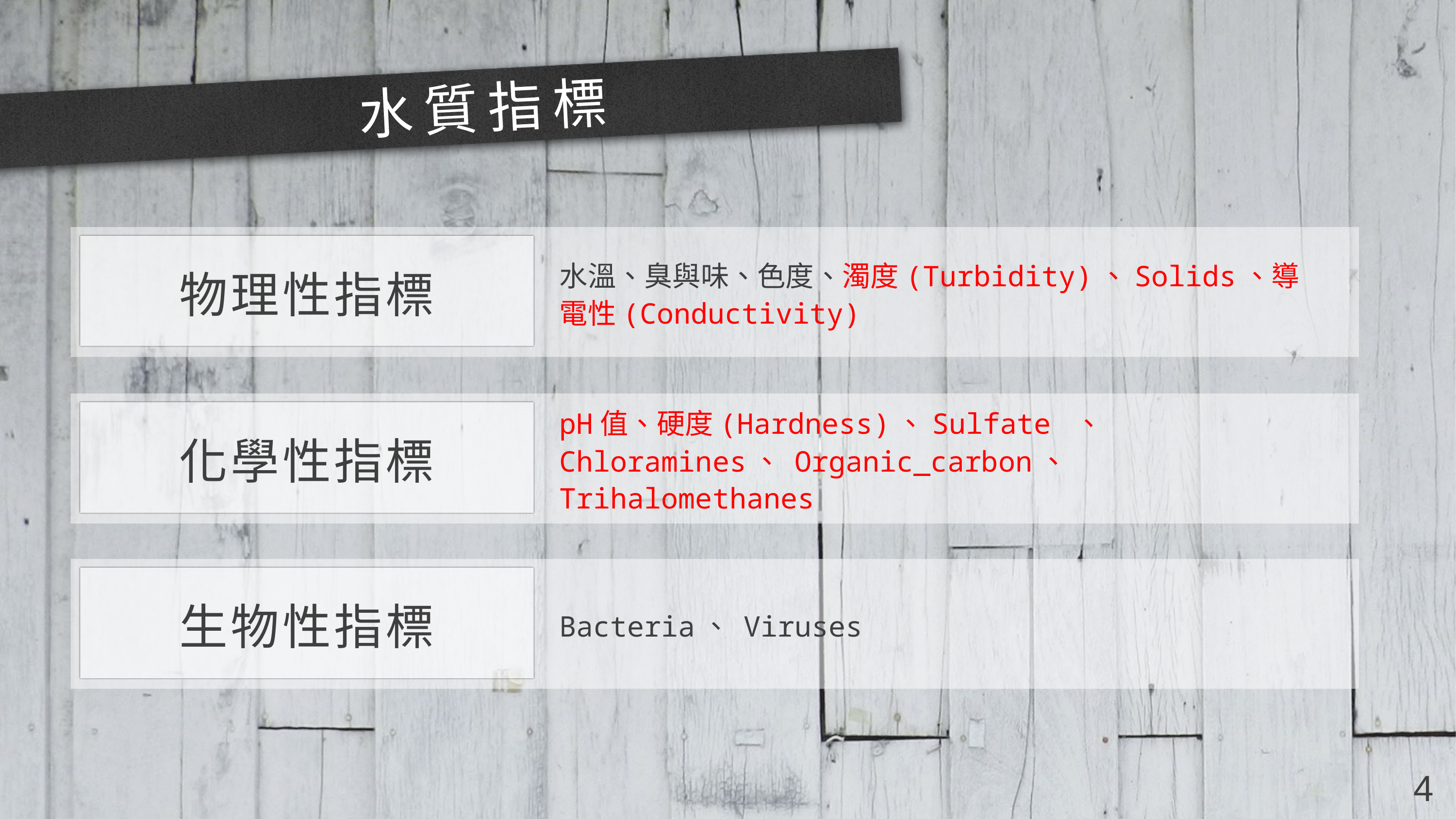

# 水質指標
水溫、臭與味、色度、濁度(Turbidity)、Solids、導電性(Conductivity)
物理性指標
pH值、硬度(Hardness)、Sulfate 、 Chloramines、 Organic_carbon、 Trihalomethanes
化學性指標
Bacteria、 Viruses
生物性指標
4